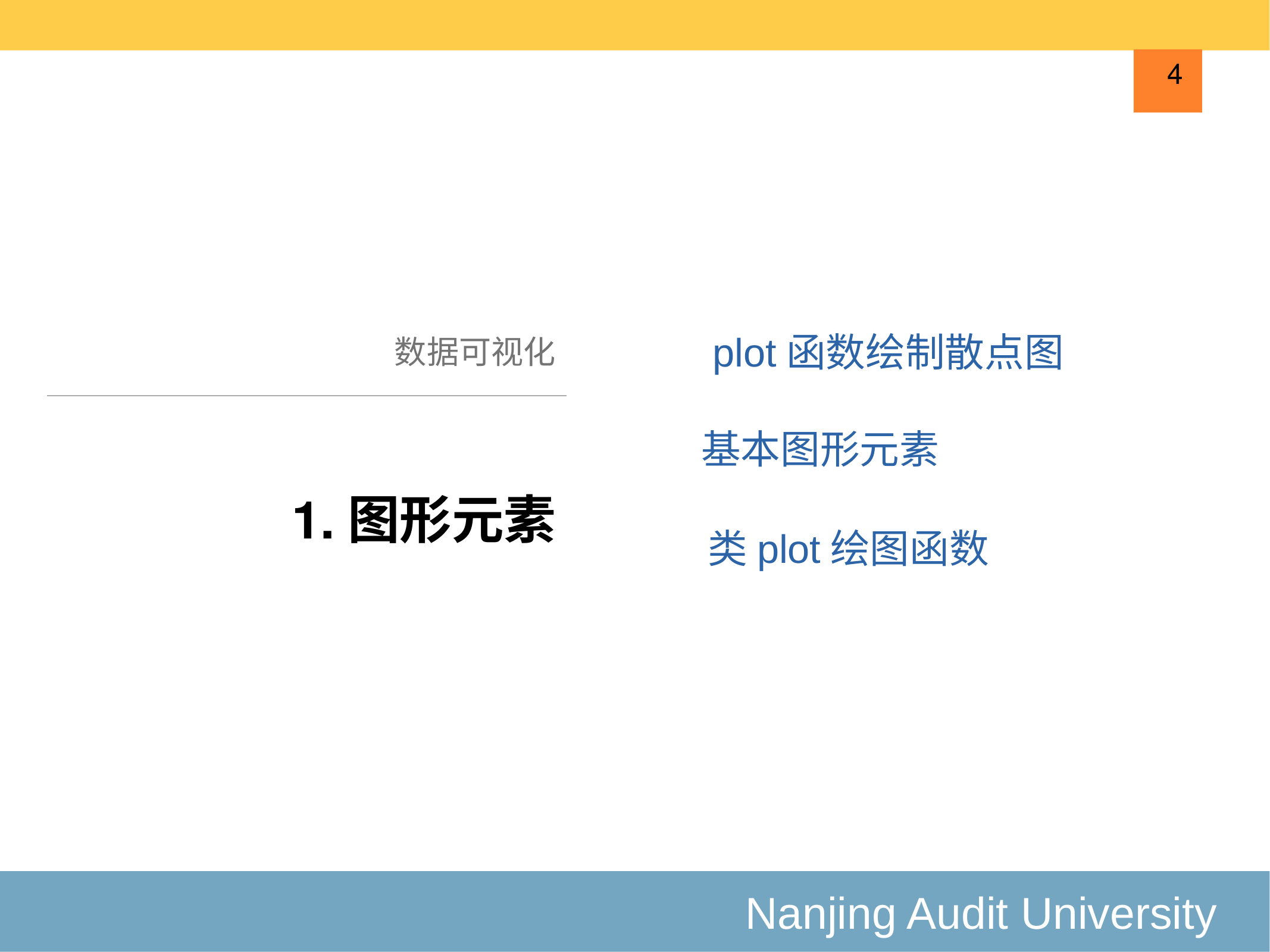

4
数据可视化
plot函数绘制散点图
# 1.图形元素
基本图形元素
类plot绘图函数